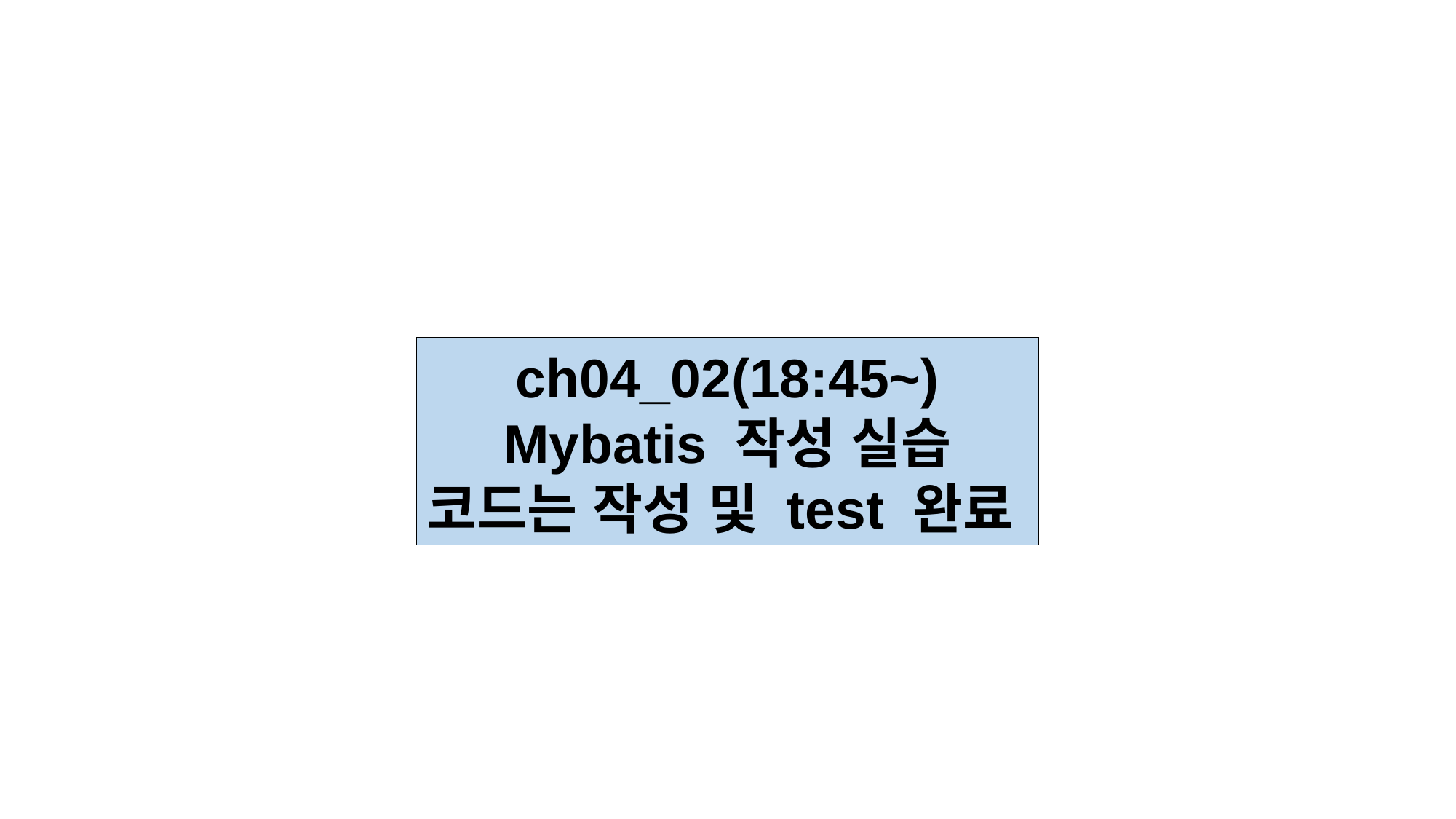

ch04_02(18:45~)
Mybatis 작성 실습
코드는 작성 및 test 완료